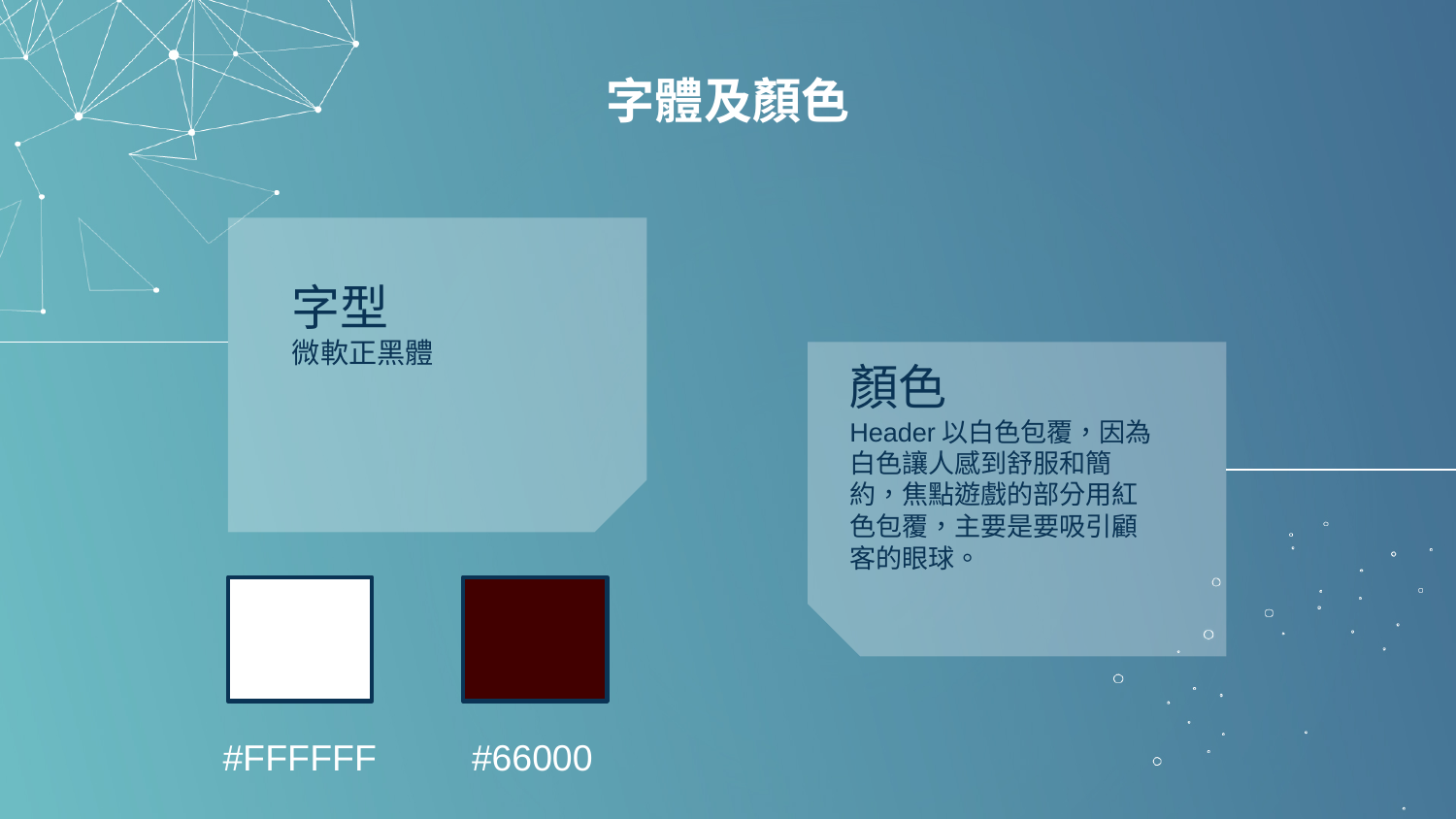

# 字體及顏色

字型
微軟正黑體

顏色
Header以白色包覆，因為白色讓人感到舒服和簡約，焦點遊戲的部分用紅色包覆，主要是要吸引顧客的眼球。

#FFFFFF
#66000